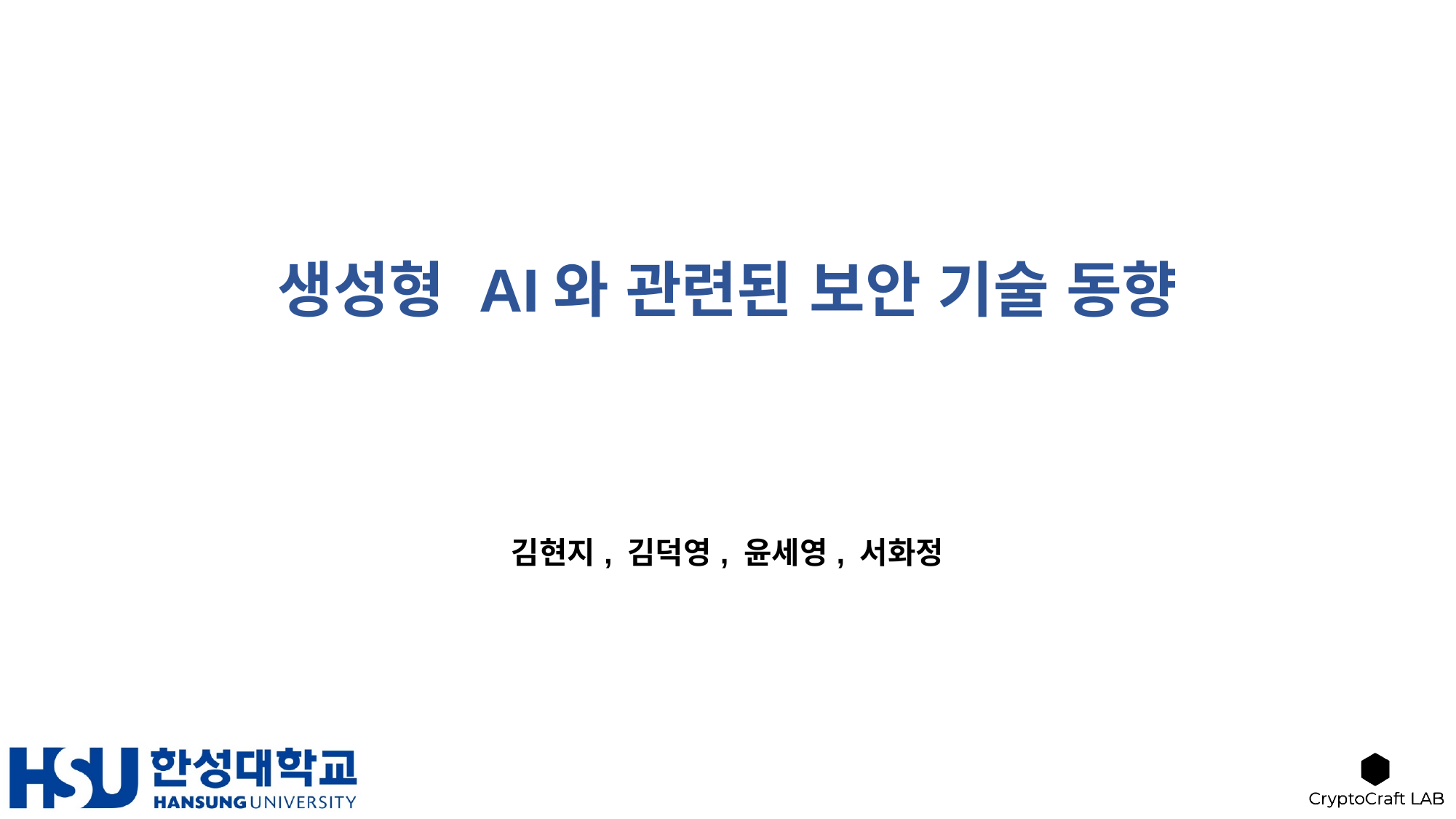

# 생성형 AI와 관련된 보안 기술 동향
김현지, 김덕영, 윤세영, 서화정